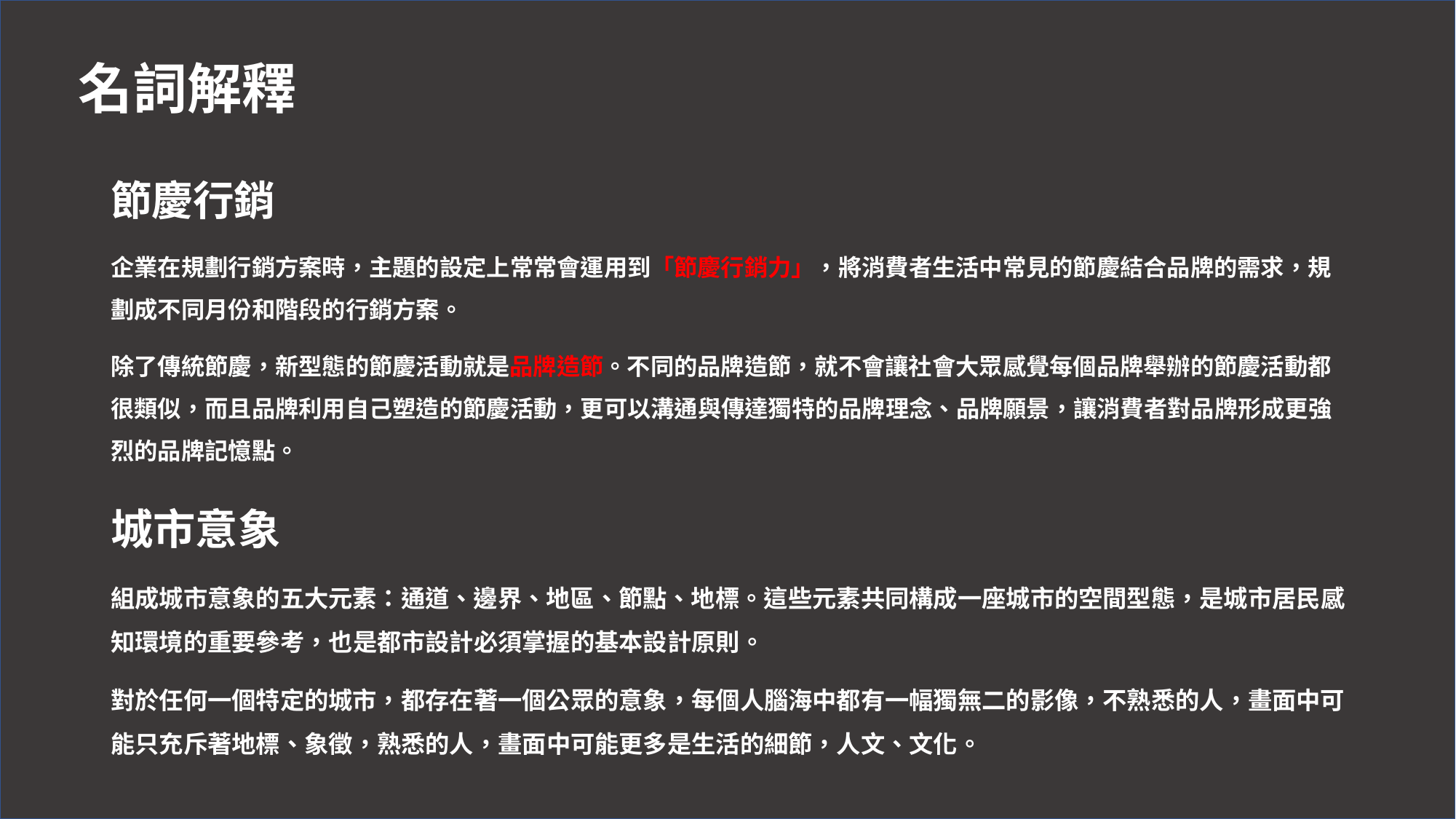

名詞解釋
節慶行銷
企業在規劃行銷方案時，主題的設定上常常會運用到「節慶行銷力」，將消費者生活中常見的節慶結合品牌的需求，規劃成不同月份和階段的行銷方案。
除了傳統節慶，新型態的節慶活動就是品牌造節。不同的品牌造節，就不會讓社會大眾感覺每個品牌舉辦的節慶活動都很類似，而且品牌利用自己塑造的節慶活動，更可以溝通與傳達獨特的品牌理念、品牌願景，讓消費者對品牌形成更強烈的品牌記憶點。

城市意象
組成城市意象的五大元素：通道、邊界、地區、節點、地標。這些元素共同構成一座城市的空間型態，是城市居民感知環境的重要參考，也是都市設計必須掌握的基本設計原則。
對於任何一個特定的城市，都存在著一個公眾的意象，每個人腦海中都有一幅獨無二的影像，不熟悉的人，畫面中可能只充斥著地標、象徵，熟悉的人，畫面中可能更多是生活的細節，人文、文化。